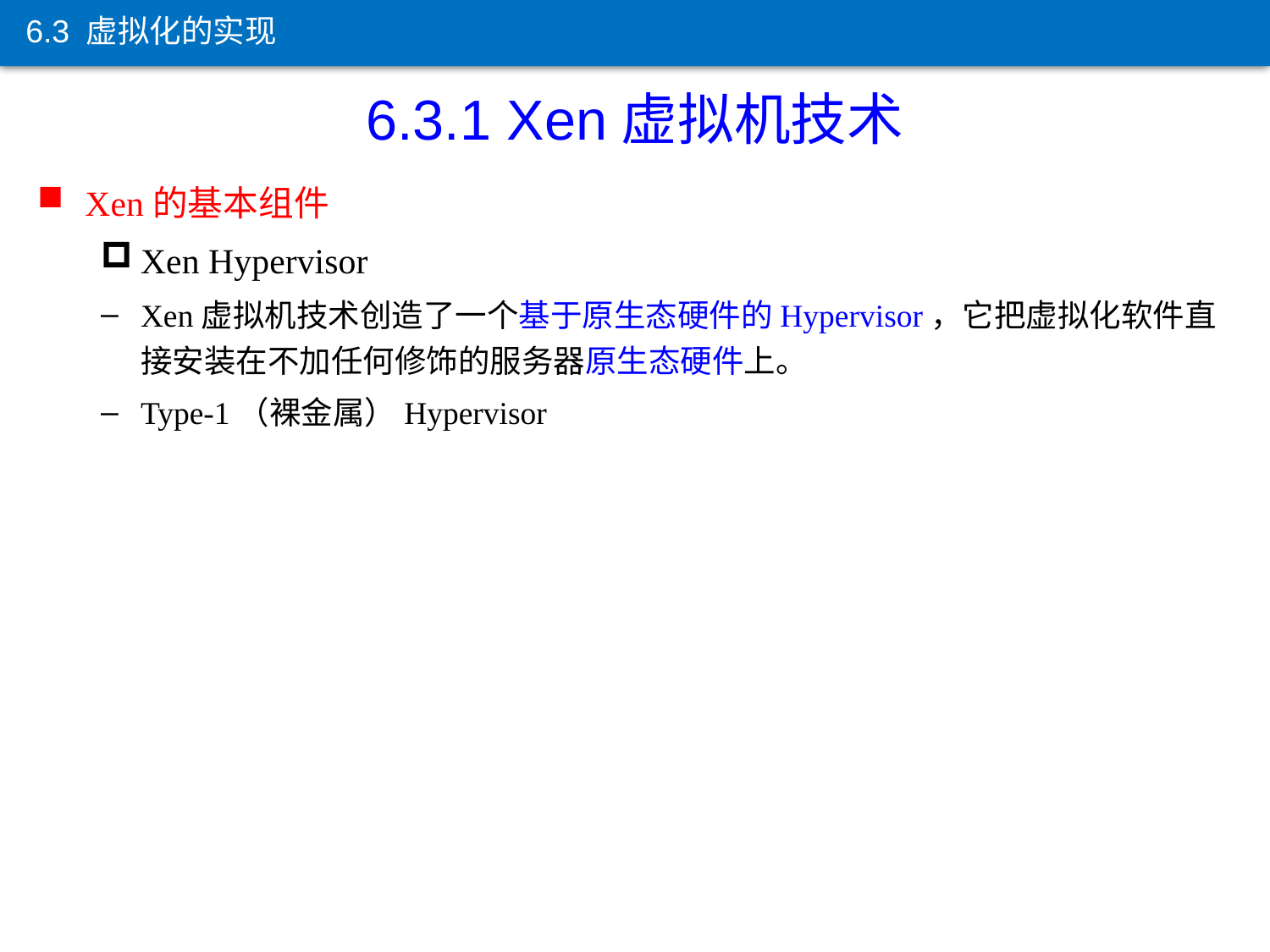

6.3 虚拟化的实现
6.3.1 Xen虚拟机技术
Xen的基本组件
Xen Hypervisor
Xen虚拟机技术创造了一个基于原生态硬件的Hypervisor，它把虚拟化软件直接安装在不加任何修饰的服务器原生态硬件上。
Type-1（裸金属）Hypervisor
20